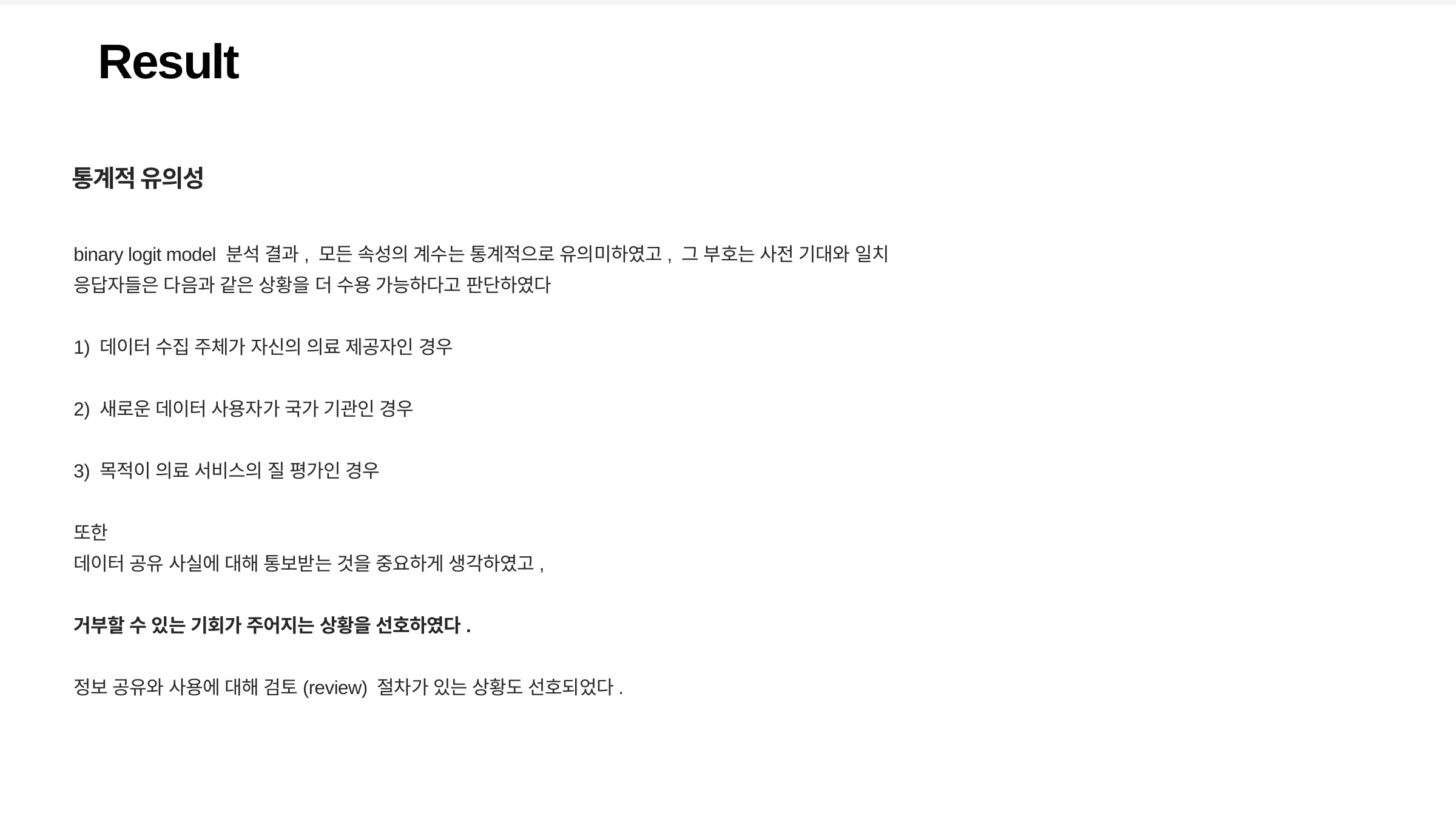

Result
통계적 유의성
binary logit model 분석 결과, 모든 속성의 계수는 통계적으로 유의미하였고, 그 부호는 사전 기대와 일치
응답자들은 다음과 같은 상황을 더 수용 가능하다고 판단하였다

1) 데이터 수집 주체가 자신의 의료 제공자인 경우

2) 새로운 데이터 사용자가 국가 기관인 경우

3) 목적이 의료 서비스의 질 평가인 경우

또한
데이터 공유 사실에 대해 통보받는 것을 중요하게 생각하였고,

거부할 수 있는 기회가 주어지는 상황을 선호하였다.

정보 공유와 사용에 대해 검토(review) 절차가 있는 상황도 선호되었다.